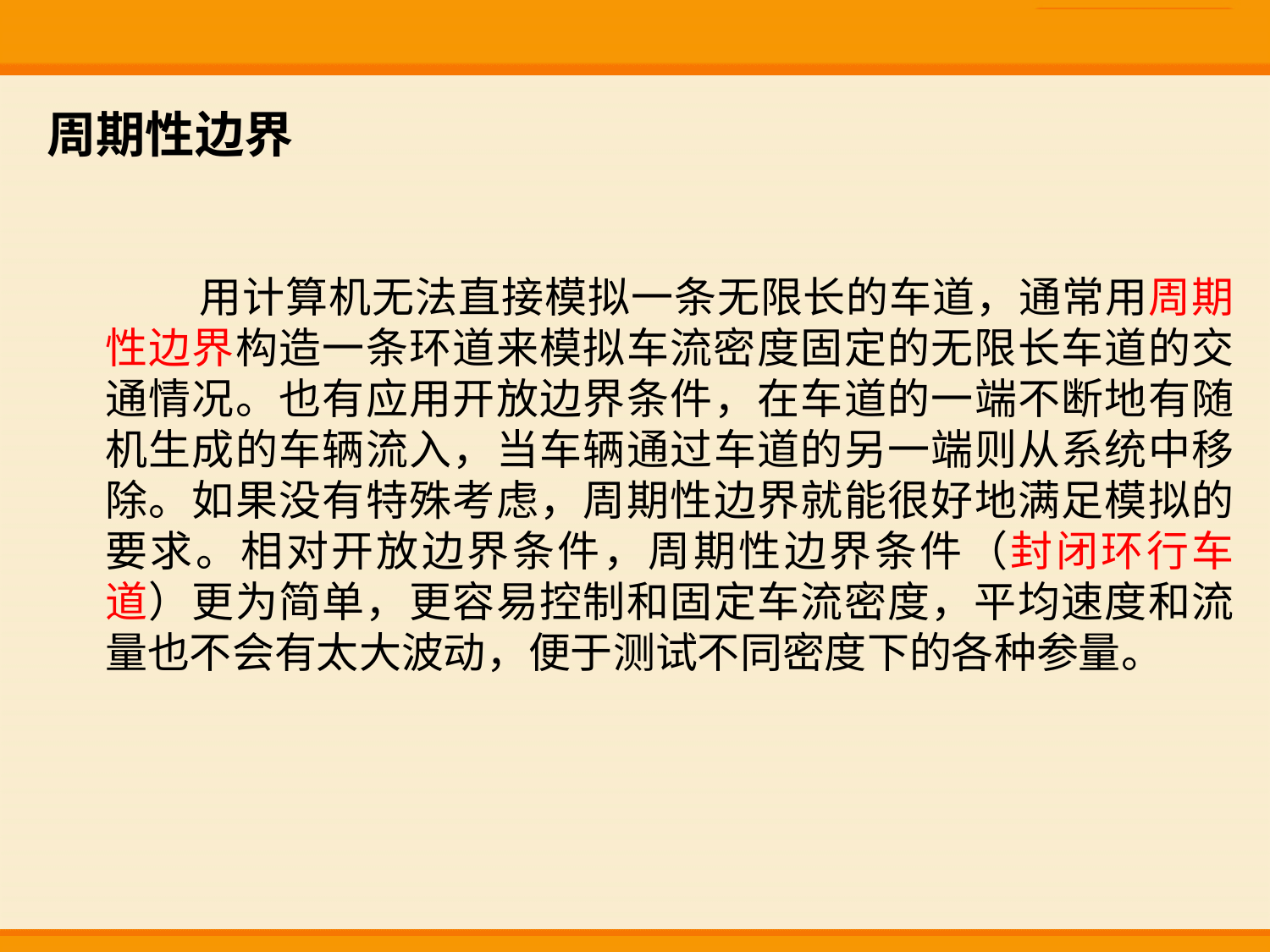

周期性边界
        用计算机无法直接模拟一条无限长的车道，通常用周期性边界构造一条环道来模拟车流密度固定的无限长车道的交通情况。也有应用开放边界条件，在车道的一端不断地有随机生成的车辆流入，当车辆通过车道的另一端则从系统中移除。如果没有特殊考虑，周期性边界就能很好地满足模拟的要求。相对开放边界条件，周期性边界条件（封闭环行车道）更为简单，更容易控制和固定车流密度，平均速度和流量也不会有太大波动，便于测试不同密度下的各种参量。